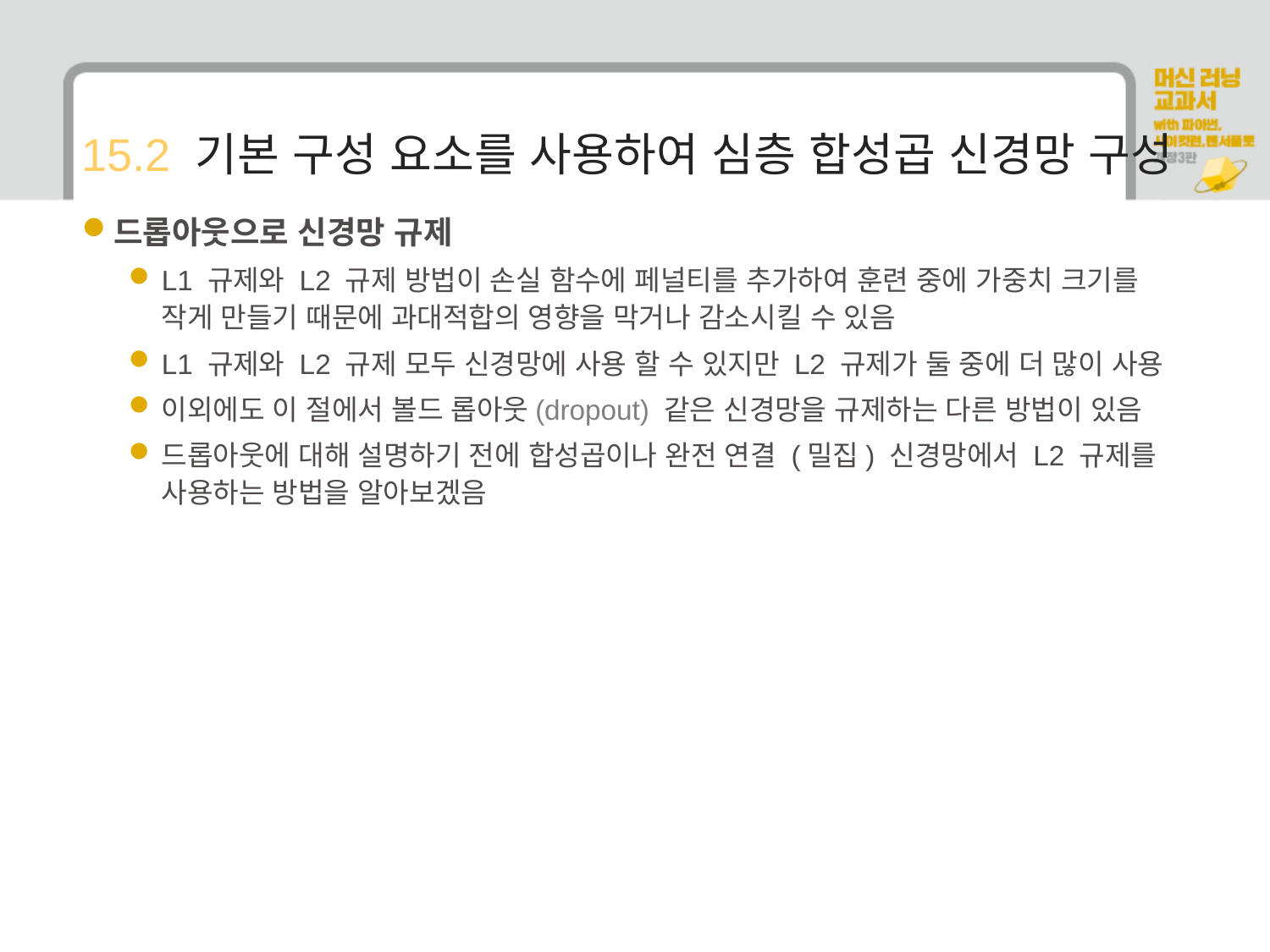

# 15.2 기본 구성 요소를 사용하여 심층 합성곱 신경망 구성
드롭아웃으로 신경망 규제
L1 규제와 L2 규제 방법이 손실 함수에 페널티를 추가하여 훈련 중에 가중치 크기를 작게 만들기 때문에 과대적합의 영향을 막거나 감소시킬 수 있음
L1 규제와 L2 규제 모두 신경망에 사용 할 수 있지만 L2 규제가 둘 중에 더 많이 사용
이외에도 이 절에서 볼드 롭아웃(dropout) 같은 신경망을 규제하는 다른 방법이 있음
드롭아웃에 대해 설명하기 전에 합성곱이나 완전 연결 (밀집) 신경망에서 L2 규제를 사용하는 방법을 알아보겠음